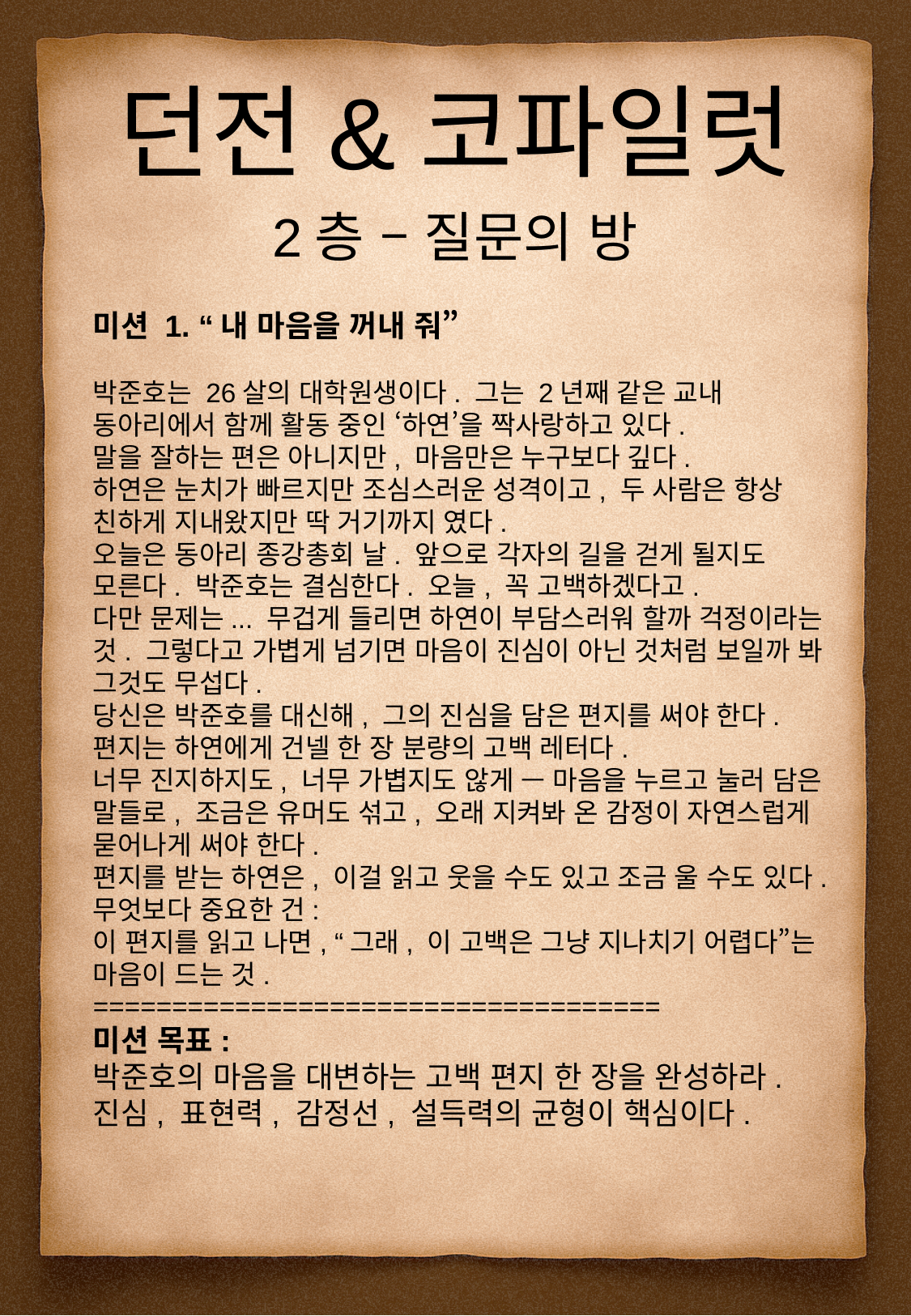

던전&코파일럿
2층 – 질문의 방
미션 1. “내 마음을 꺼내 줘”

박준호는 26살의 대학원생이다. 그는 2년째 같은 교내 동아리에서 함께 활동 중인 ‘하연’을 짝사랑하고 있다.
말을 잘하는 편은 아니지만, 마음만은 누구보다 깊다.
하연은 눈치가 빠르지만 조심스러운 성격이고, 두 사람은 항상 친하게 지내왔지만 딱 거기까지 였다.
오늘은 동아리 종강총회 날. 앞으로 각자의 길을 걷게 될지도 모른다. 박준호는 결심한다. 오늘, 꼭 고백하겠다고.
다만 문제는... 무겁게 들리면 하연이 부담스러워 할까 걱정이라는 것. 그렇다고 가볍게 넘기면 마음이 진심이 아닌 것처럼 보일까 봐 그것도 무섭다.
당신은 박준호를 대신해, 그의 진심을 담은 편지를 써야 한다.
편지는 하연에게 건넬 한 장 분량의 고백 레터다.
너무 진지하지도, 너무 가볍지도 않게 — 마음을 누르고 눌러 담은 말들로, 조금은 유머도 섞고, 오래 지켜봐 온 감정이 자연스럽게 묻어나게 써야 한다.
편지를 받는 하연은, 이걸 읽고 웃을 수도 있고 조금 울 수도 있다.
무엇보다 중요한 건:
이 편지를 읽고 나면, “그래, 이 고백은 그냥 지나치기 어렵다”는 마음이 드는 것.
====================================
미션 목표:
박준호의 마음을 대변하는 고백 편지 한 장을 완성하라.
진심, 표현력, 감정선, 설득력의 균형이 핵심이다.